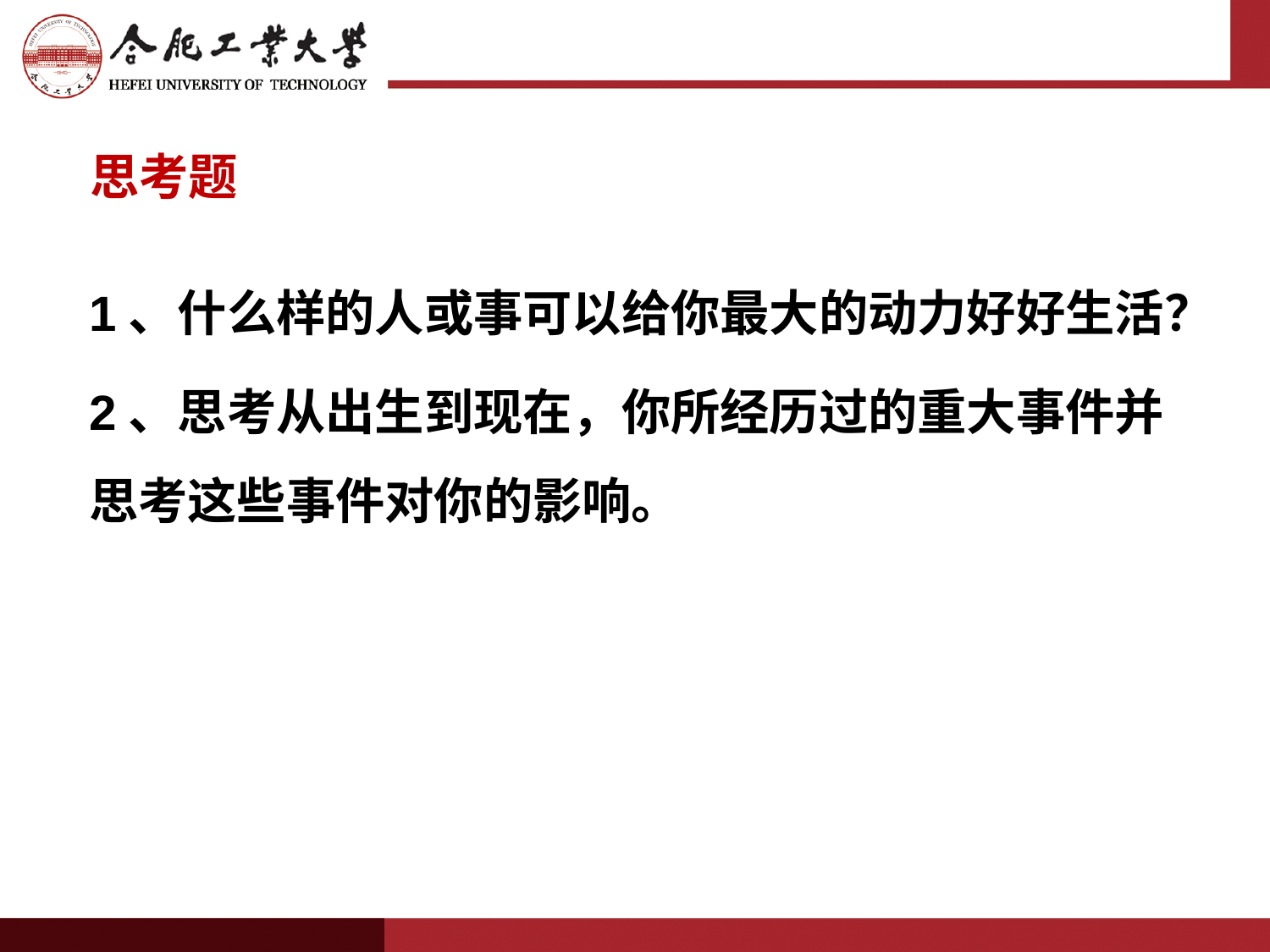

# 思考题
1、什么样的人或事可以给你最大的动力好好生活？
2、思考从出生到现在，你所经历过的重大事件并思考这些事件对你的影响。